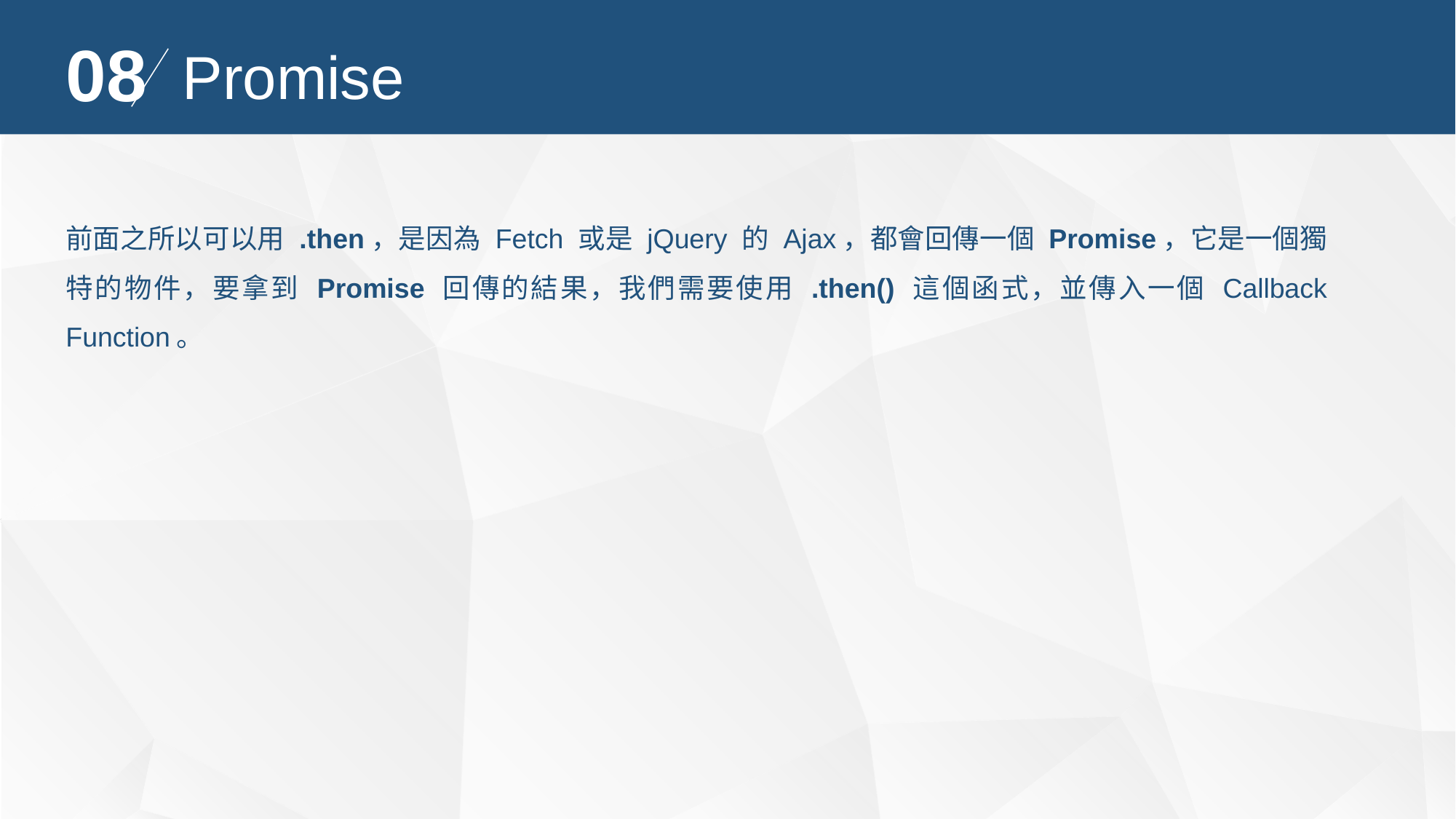

08
Promise
前面之所以可以用 .then，是因為 Fetch 或是 jQuery 的 Ajax，都會回傳一個 Promise，它是一個獨特的物件，要拿到 Promise 回傳的結果，我們需要使用 .then() 這個函式，並傳入一個 Callback Function。